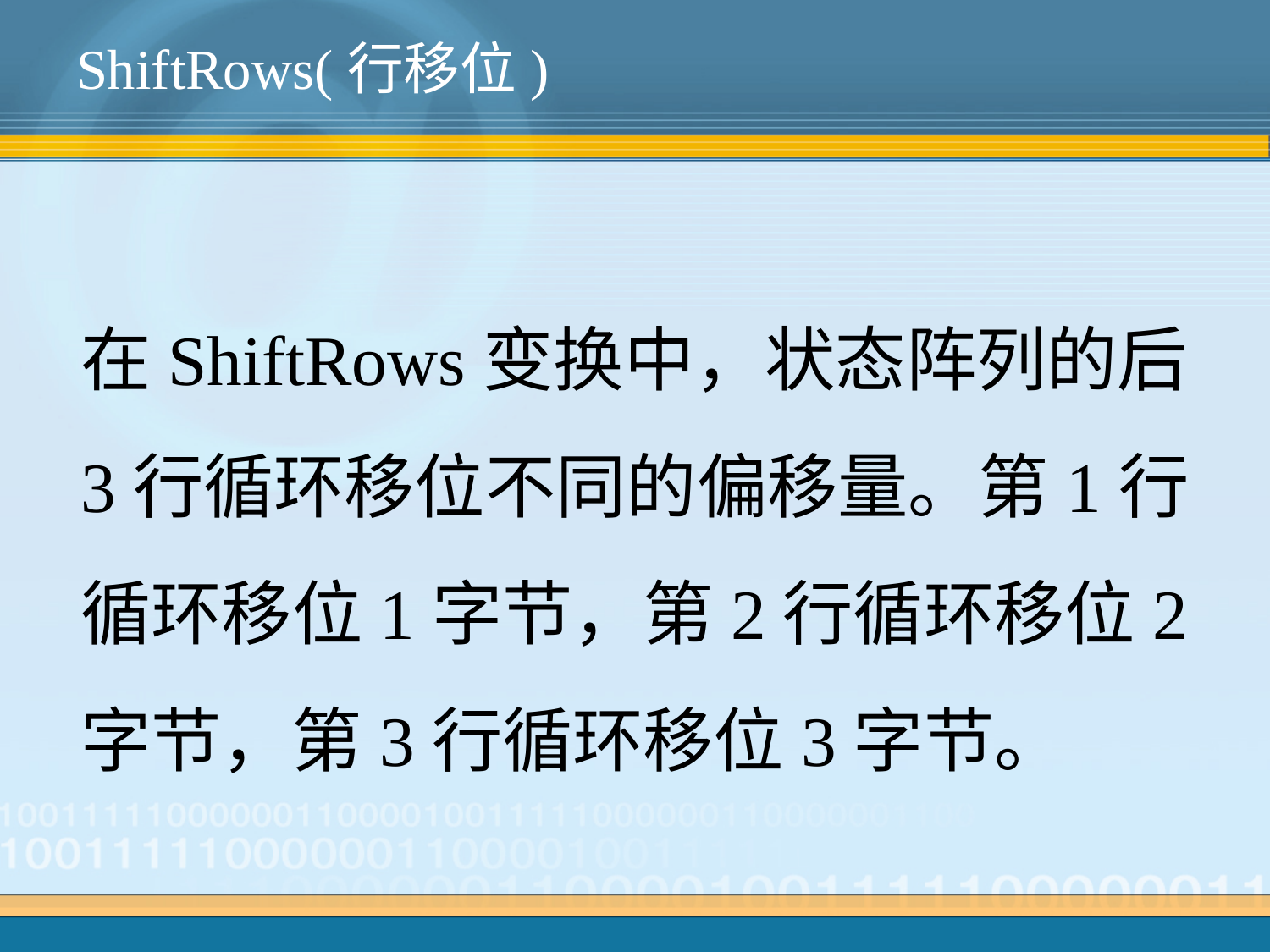

# ShiftRows(行移位)
在ShiftRows变换中，状态阵列的后3行循环移位不同的偏移量。第1行循环移位1字节，第2行循环移位2字节，第3行循环移位3字节。